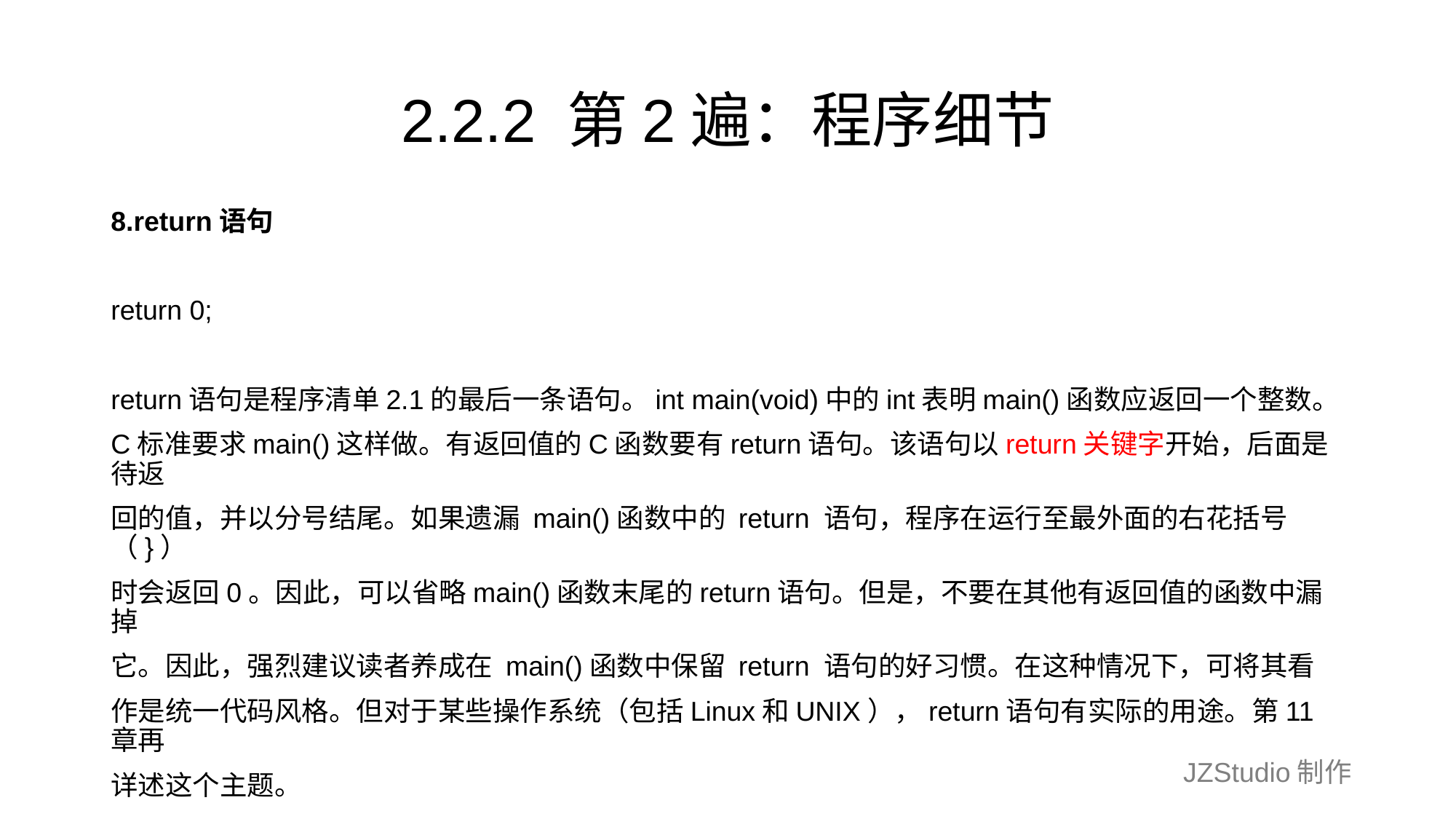

# 2.2.2 第2遍：程序细节
8.return语句

return 0;

return语句是程序清单2.1的最后一条语句。int main(void)中的int表明main()函数应返回一个整数。
C标准要求main()这样做。有返回值的C函数要有return语句。该语句以return关键字开始，后面是待返
回的值，并以分号结尾。如果遗漏 main()函数中的 return 语句，程序在运行至最外面的右花括号（}）
时会返回0。因此，可以省略main()函数末尾的return语句。但是，不要在其他有返回值的函数中漏掉
它。因此，强烈建议读者养成在 main()函数中保留 return 语句的好习惯。在这种情况下，可将其看
作是统一代码风格。但对于某些操作系统（包括Linux和UNIX），return语句有实际的用途。第11章再
详述这个主题。